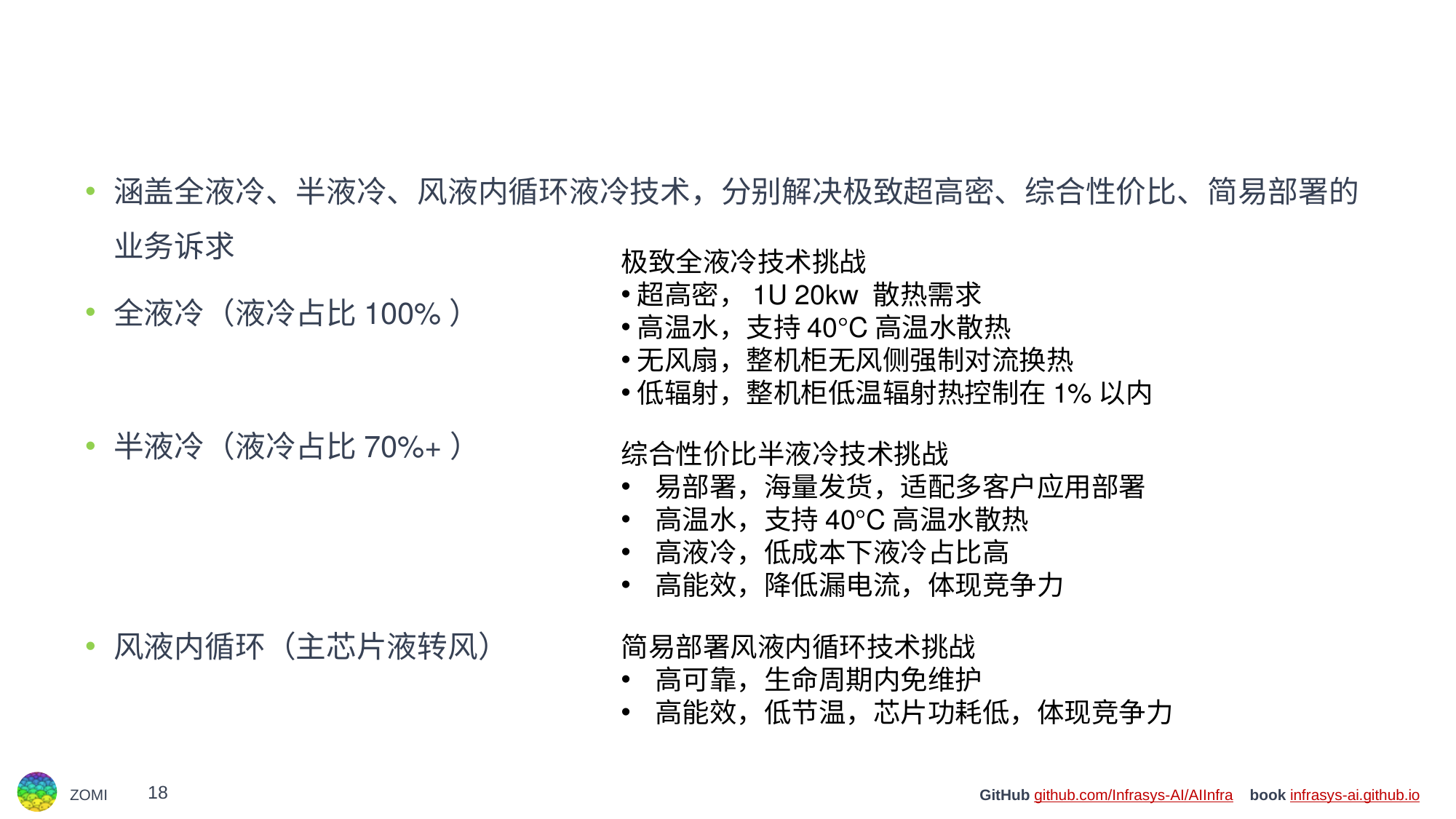

#
涵盖全液冷、半液冷、风液内循环液冷技术，分别解决极致超高密、综合性价比、简易部署的业务诉求
全液冷（液冷占比100%）

半液冷（液冷占比70%+）

风液内循环（主芯片液转风）

极致全液冷技术挑战
﻿超高密，1U 20kw 散热需求
﻿高温水，支持40°C高温水散热
﻿无风扇，整机柜无风侧强制对流换热
﻿﻿低辐射，整机柜低温辐射热控制在1%以内
综合性价比半液冷技术挑战
易部署，海量发货，适配多客户应用部署
高温水，支持40°C高温水散热
高液冷，低成本下液冷占比高
高能效，降低漏电流，体现竞争力
简易部署风液内循环技术挑战
高可靠，生命周期内免维护
高能效，低节温，芯片功耗低，体现竞争力